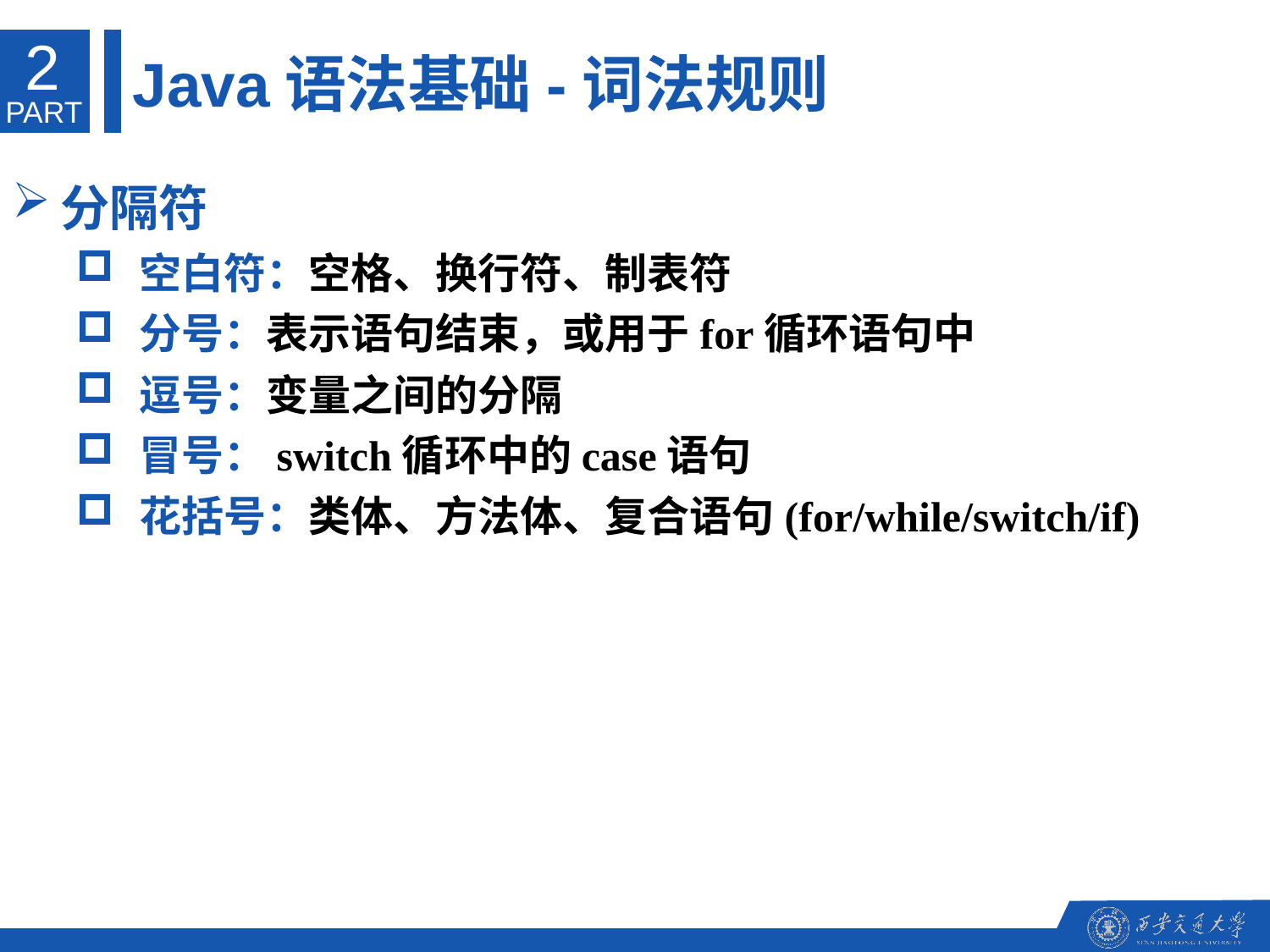

2
Java语法基础-词法规则
PART
分隔符
空白符：空格、换行符、制表符
分号：表示语句结束，或用于for循环语句中
逗号：变量之间的分隔
冒号：switch循环中的case语句
花括号：类体、方法体、复合语句(for/while/switch/if)